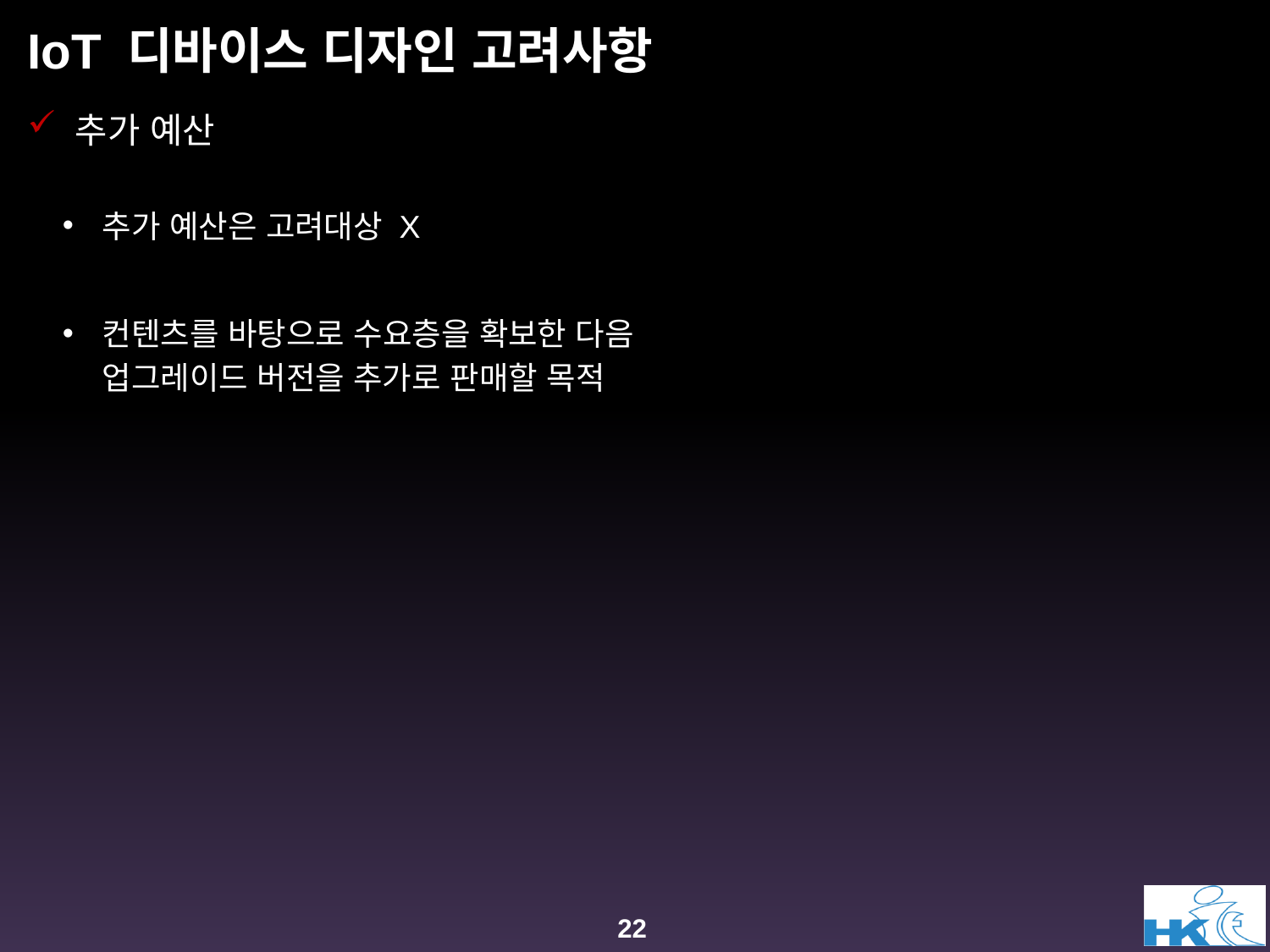

# IoT 디바이스 디자인 고려사항
추가 예산

추가 예산은 고려대상 X

컨텐츠를 바탕으로 수요층을 확보한 다음
	업그레이드 버전을 추가로 판매할 목적

22